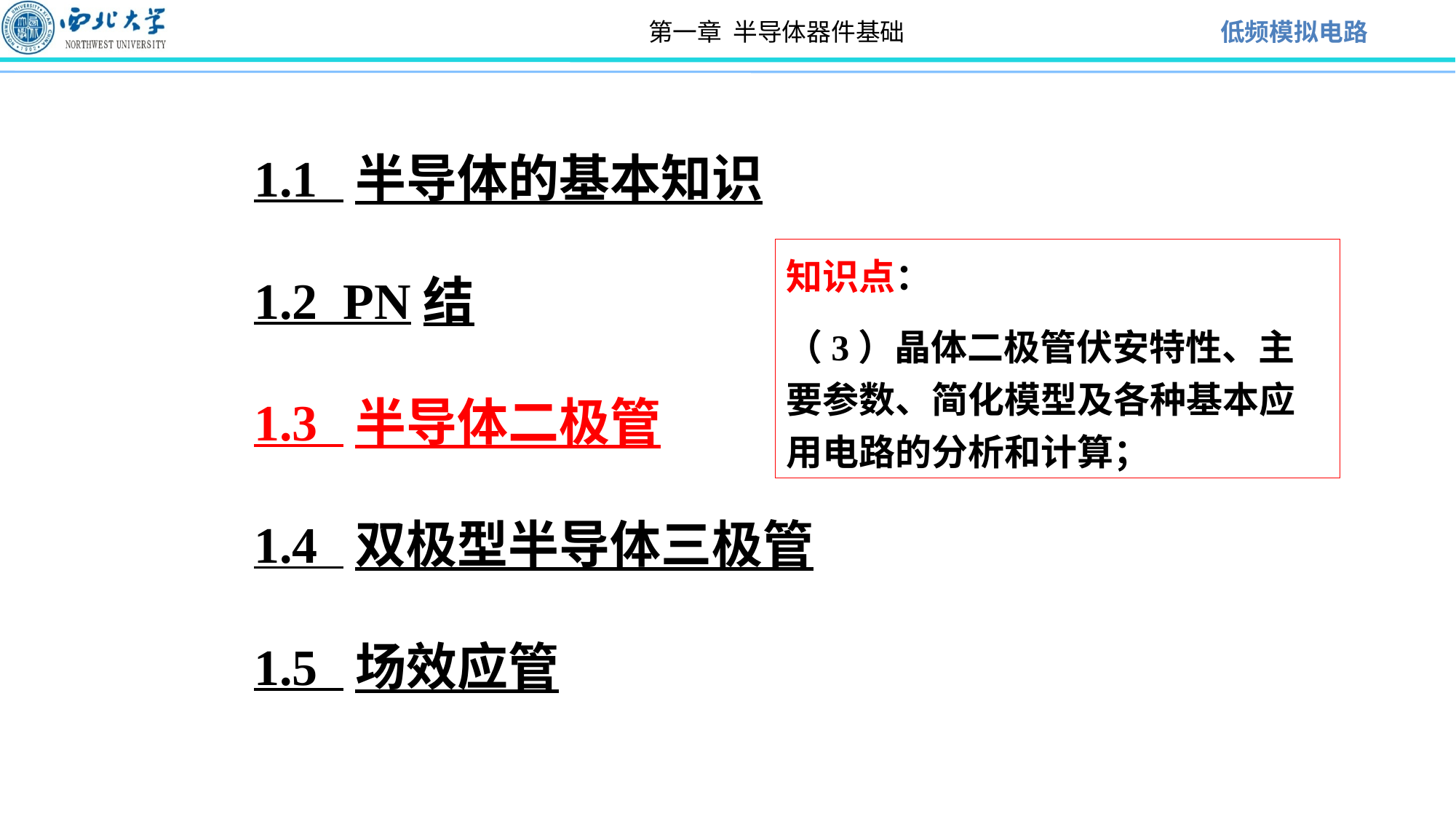

1.1  半导体的基本知识
1.2  PN结
1.3  半导体二极管
1.4  双极型半导体三极管
1.5  场效应管
知识点：
（3）晶体二极管伏安特性、主要参数、简化模型及各种基本应用电路的分析和计算；
21